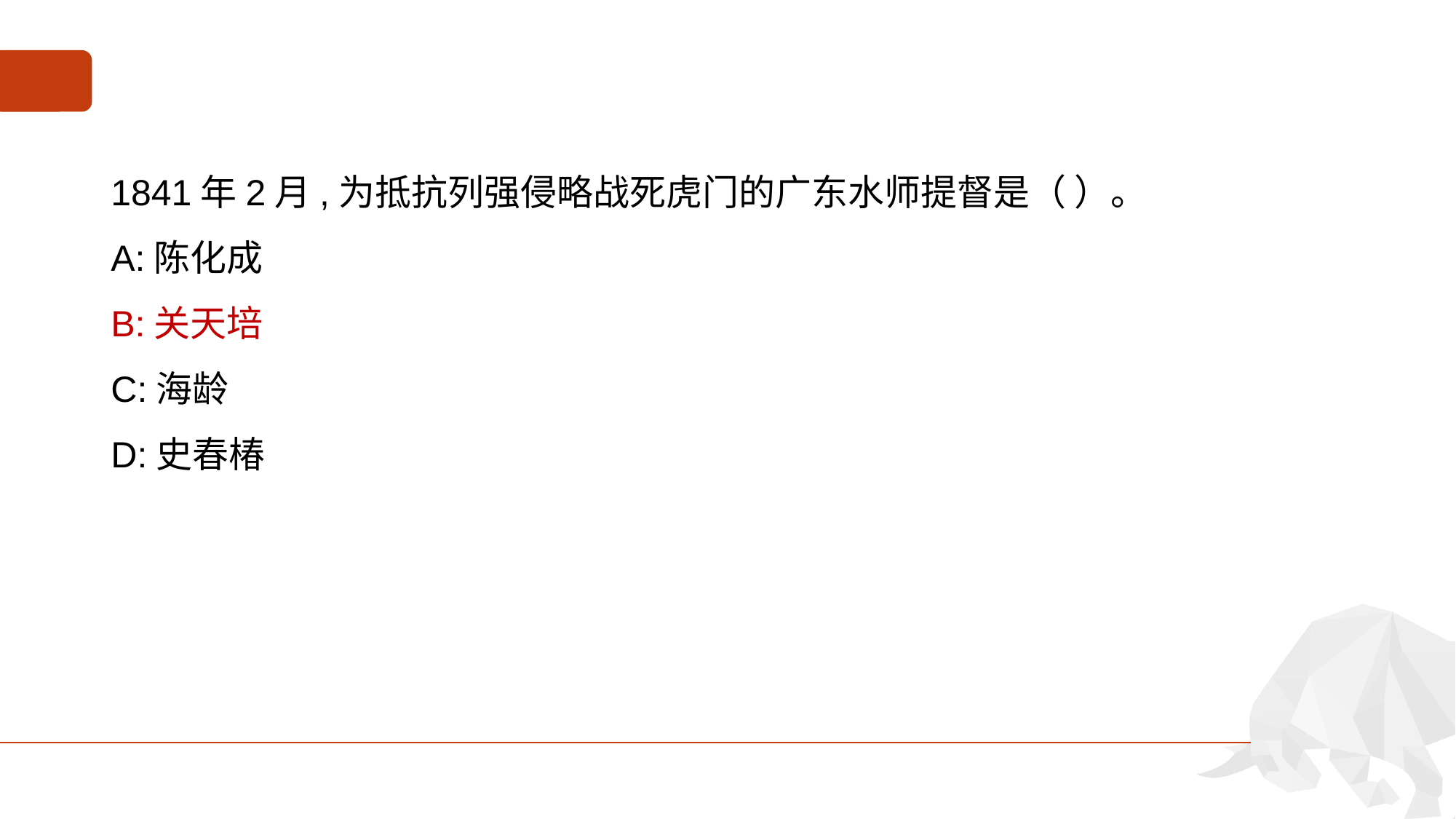

#
1841年2月,为抵抗列强侵略战死虎门的广东水师提督是（ ）。
A:陈化成
B:关天培
C:海龄
D:史春椿